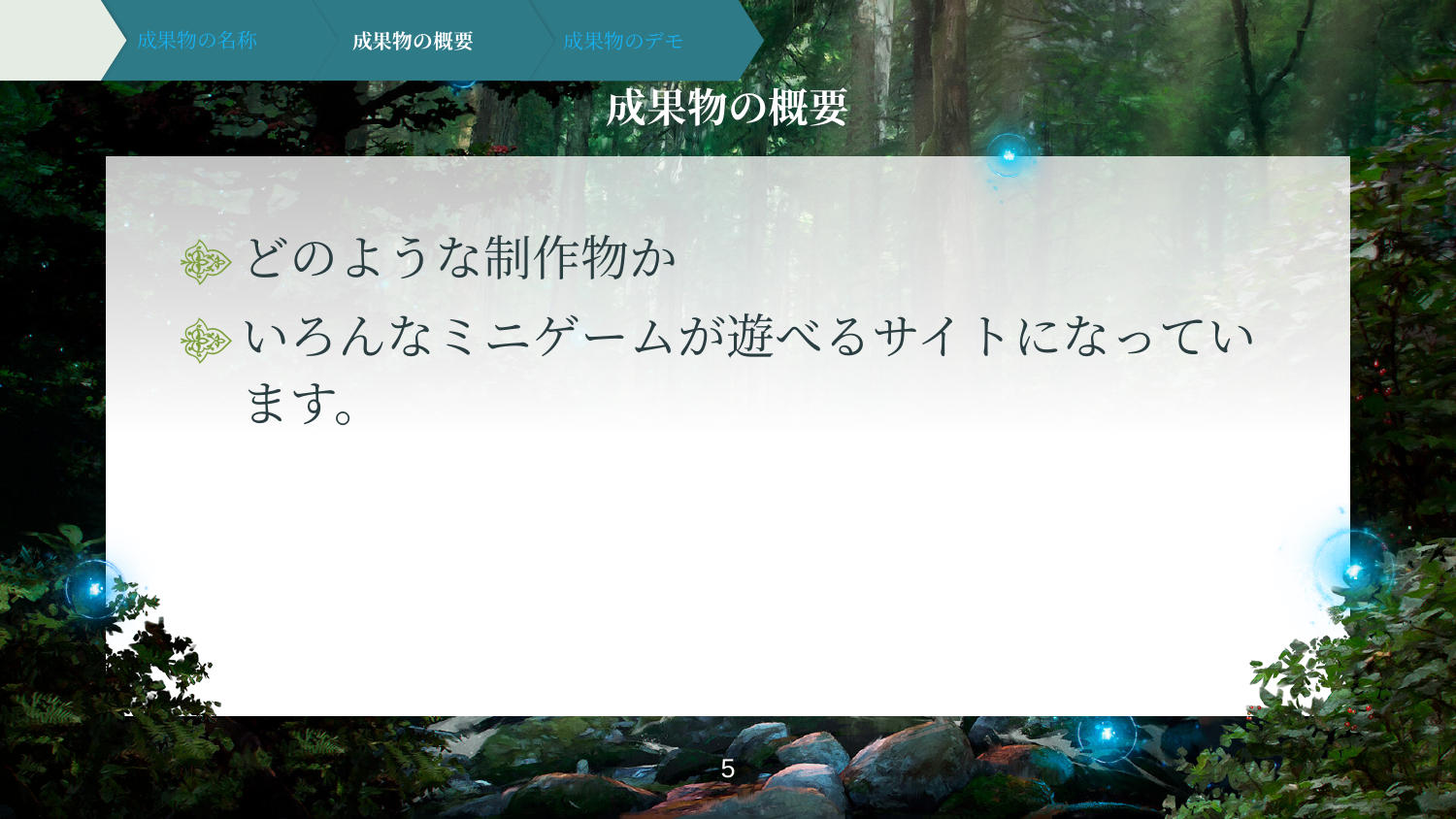

# 成果物の概要
成果物のデモ
成果物の名称

成果物の概要
どのような制作物か
いろんなミニゲームが遊べるサイトになっています。
5